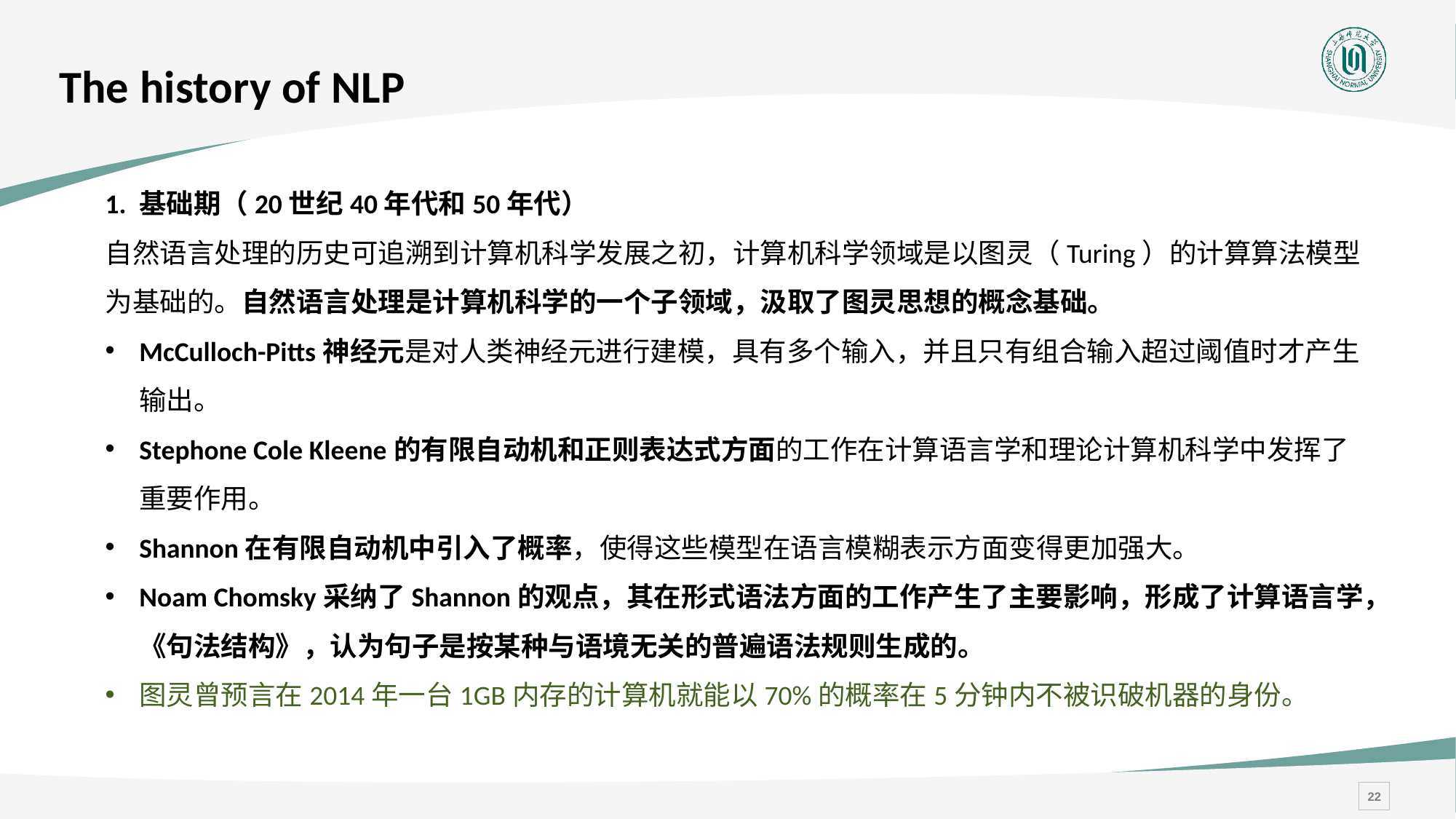

The history of NLP
1. 基础期（20世纪40年代和50年代）
自然语言处理的历史可追溯到计算机科学发展之初，计算机科学领域是以图灵（Turing）的计算算法模型为基础的。自然语言处理是计算机科学的一个子领域，汲取了图灵思想的概念基础。
McCulloch-Pitts神经元是对人类神经元进行建模，具有多个输入，并且只有组合输入超过阈值时才产生输出。
Stephone Cole Kleene的有限自动机和正则表达式方面的工作在计算语言学和理论计算机科学中发挥了重要作用。
Shannon在有限自动机中引入了概率，使得这些模型在语言模糊表示方面变得更加强大。
Noam Chomsky采纳了Shannon的观点，其在形式语法方面的工作产生了主要影响，形成了计算语言学，《句法结构》，认为句子是按某种与语境无关的普遍语法规则生成的。
图灵曾预言在2014年一台1GB内存的计算机就能以70%的概率在5分钟内不被识破机器的身份。